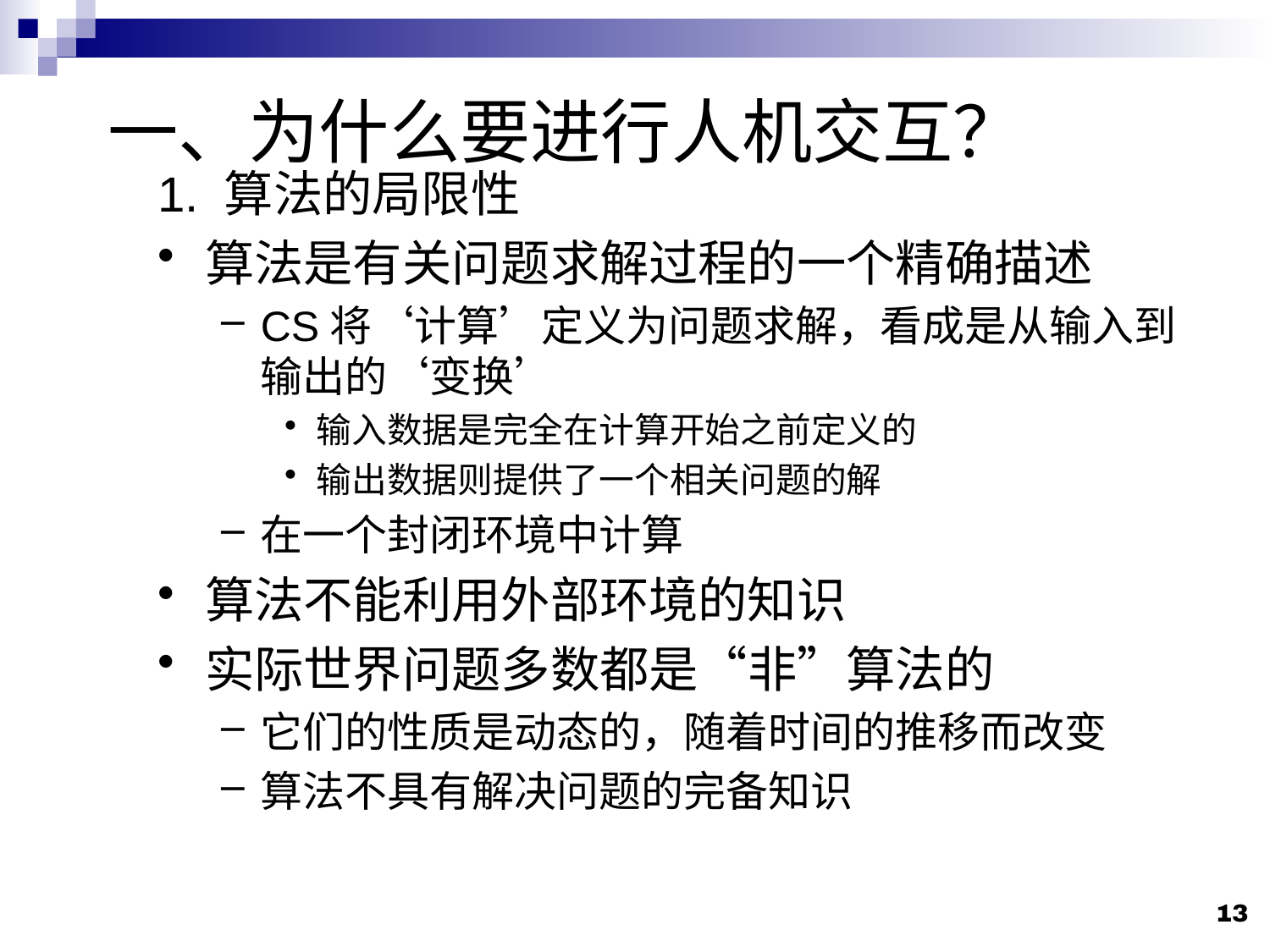

# 一、为什么要进行人机交互？
1. 算法的局限性
算法是有关问题求解过程的一个精确描述
CS将‘计算’定义为问题求解，看成是从输入到输出的‘变换’
输入数据是完全在计算开始之前定义的
输出数据则提供了一个相关问题的解
在一个封闭环境中计算
算法不能利用外部环境的知识
实际世界问题多数都是“非”算法的
它们的性质是动态的，随着时间的推移而改变
算法不具有解决问题的完备知识

13